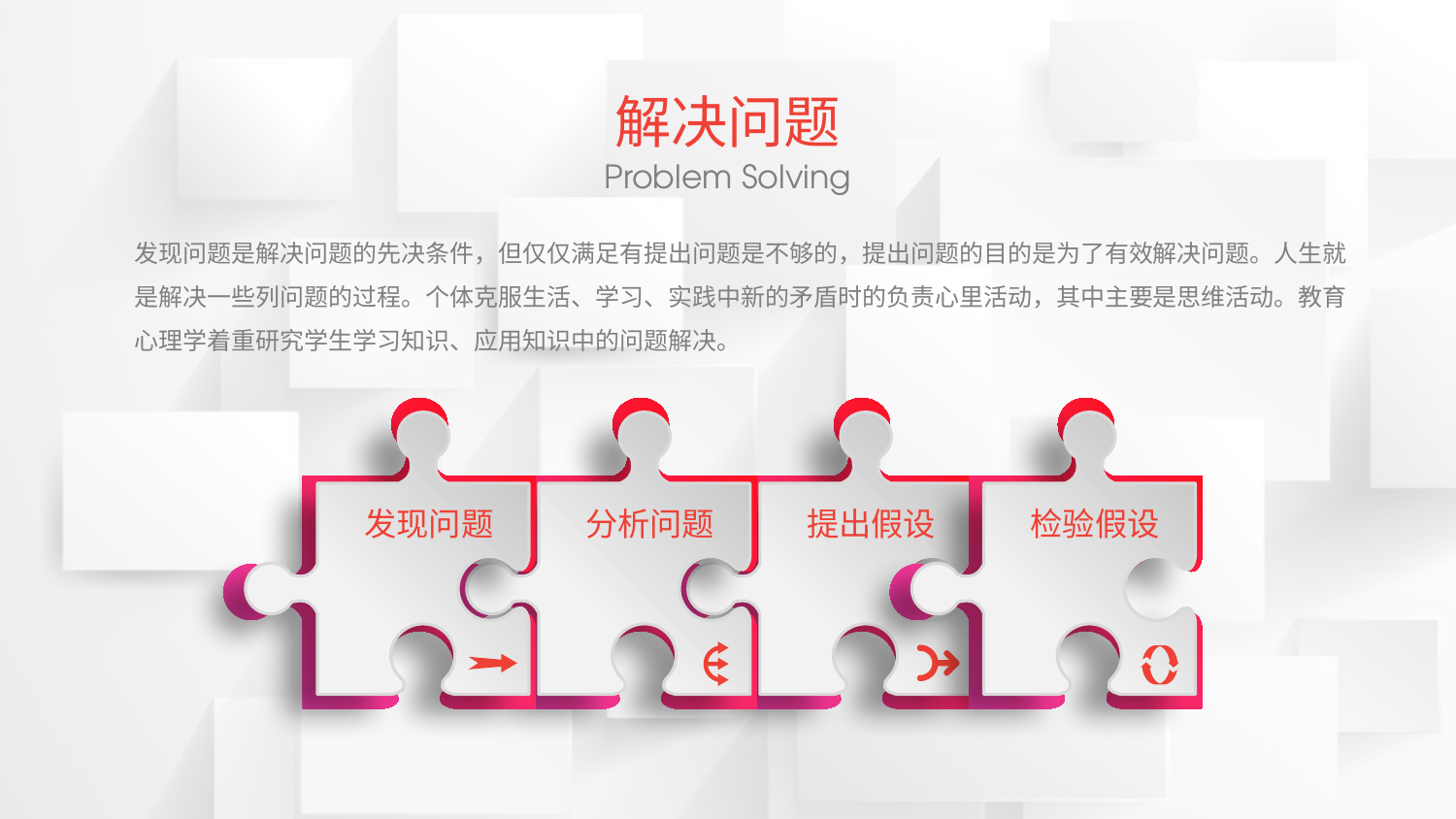

解决问题
Problem Solving
发现问题是解决问题的先决条件，但仅仅满足有提出问题是不够的，提出问题的目的是为了有效解决问题。人生就是解决一些列问题的过程。个体克服生活、学习、实践中新的矛盾时的负责心里活动，其中主要是思维活动。教育心理学着重研究学生学习知识、应用知识中的问题解决。

发现问题

分析问题

提出假设

检验假设